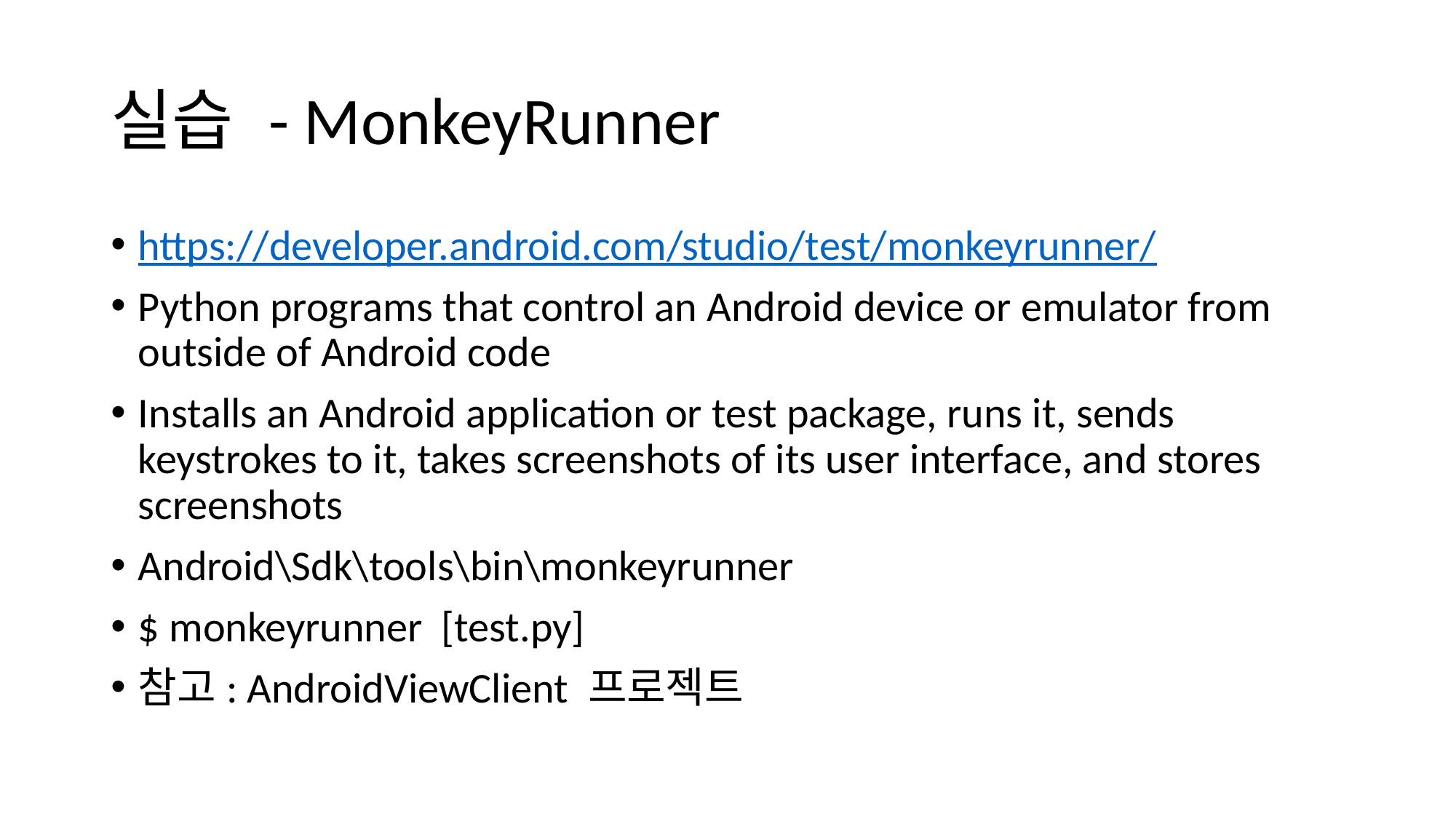

# 실습 - MonkeyRunner
https://developer.android.com/studio/test/monkeyrunner/
Python programs that control an Android device or emulator from outside of Android code
Installs an Android application or test package, runs it, sends keystrokes to it, takes screenshots of its user interface, and stores screenshots
Android\Sdk\tools\bin\monkeyrunner
$ monkeyrunner  [test.py]
참고: AndroidViewClient 프로젝트